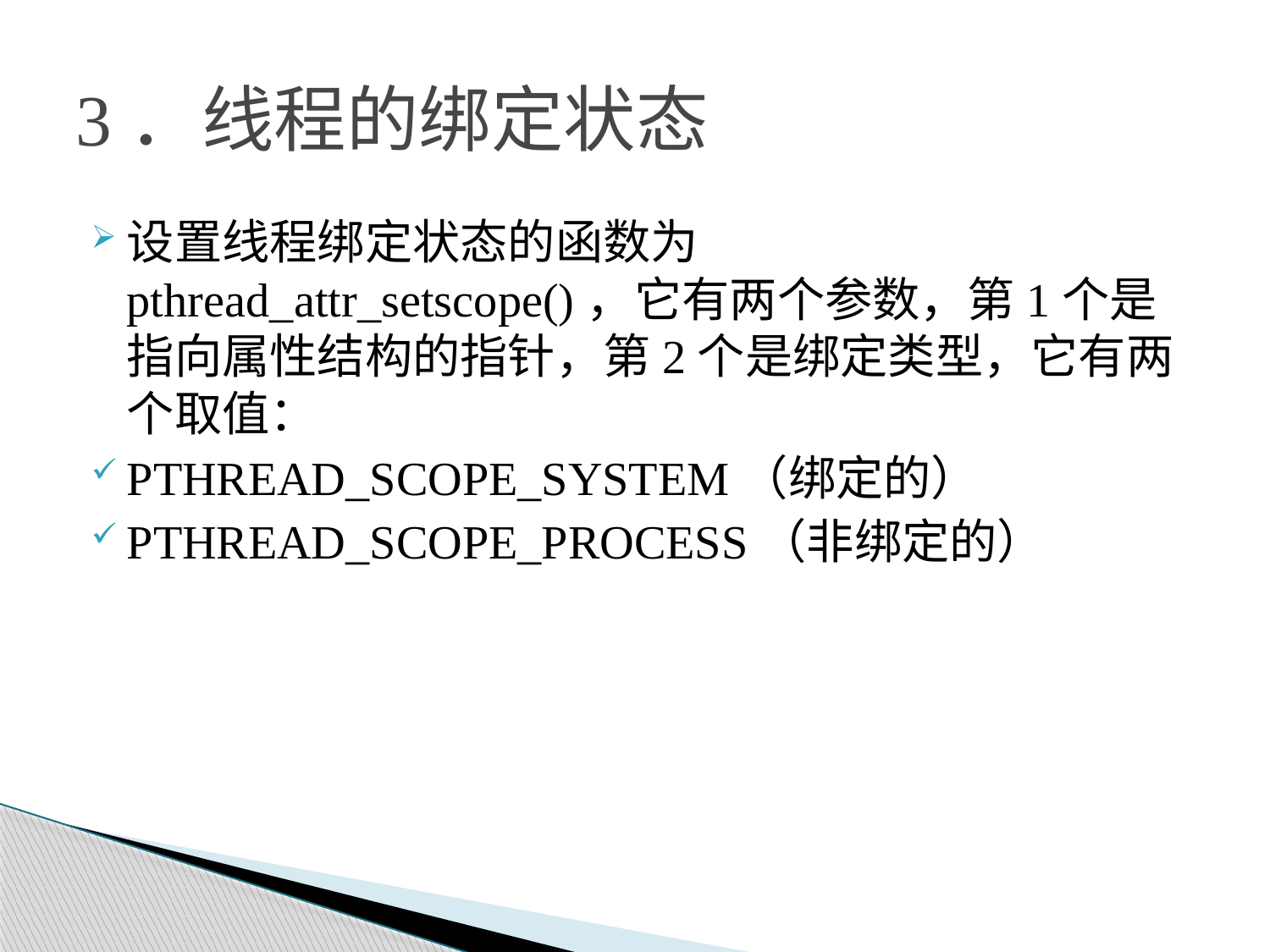

# 3．线程的绑定状态
设置线程绑定状态的函数为pthread_attr_setscope()，它有两个参数，第1个是指向属性结构的指针，第2个是绑定类型，它有两个取值：
PTHREAD_SCOPE_SYSTEM（绑定的）
PTHREAD_SCOPE_PROCESS（非绑定的）